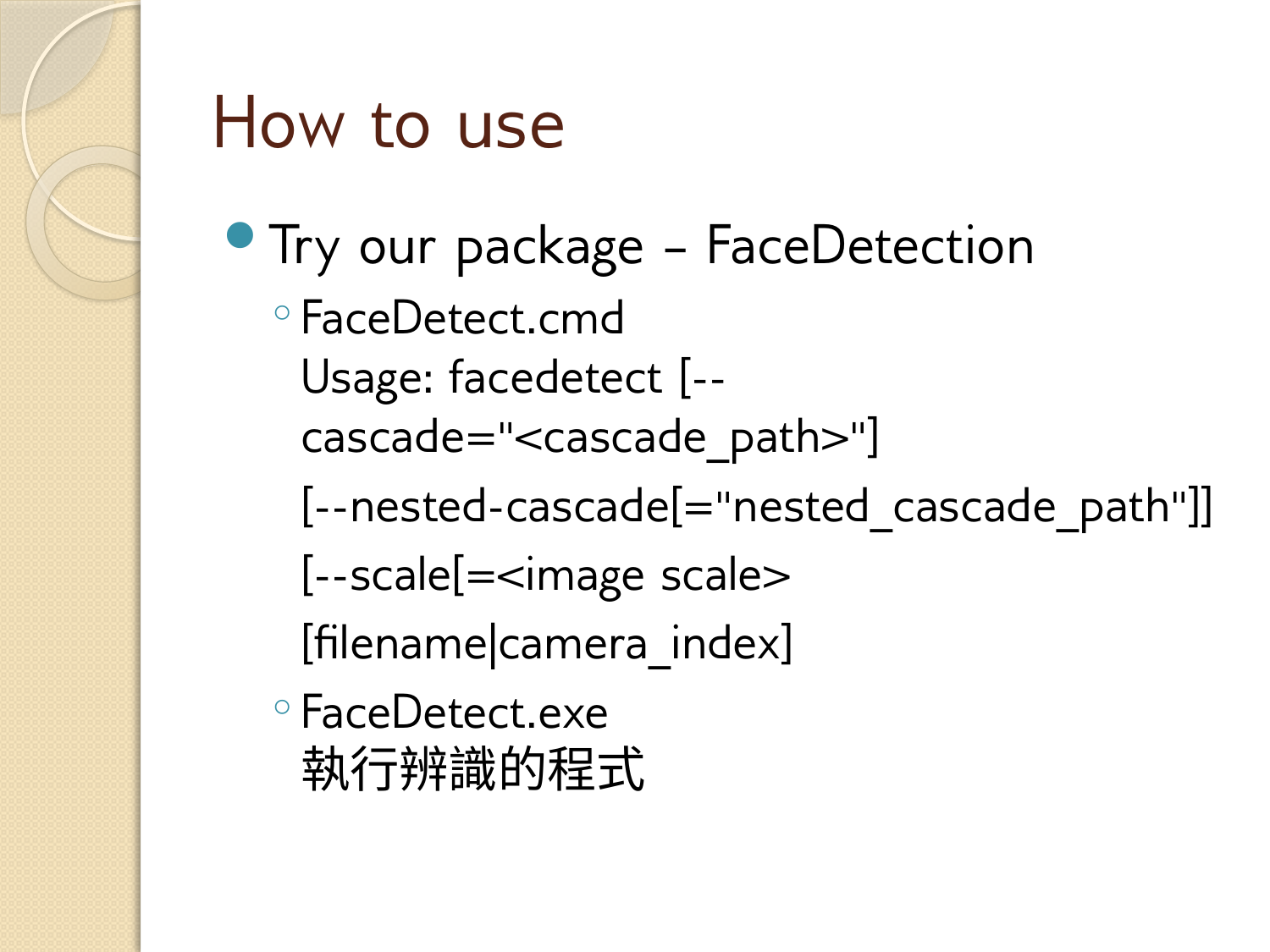

# How to use
Try our package – FaceDetection
FaceDetect.cmd
Usage: facedetect [--cascade="<cascade_path>"]
	[--nested-cascade[="nested_cascade_path"]]
	[--scale[=<image scale>
	[filename|camera_index]
FaceDetect.exe
執行辨識的程式